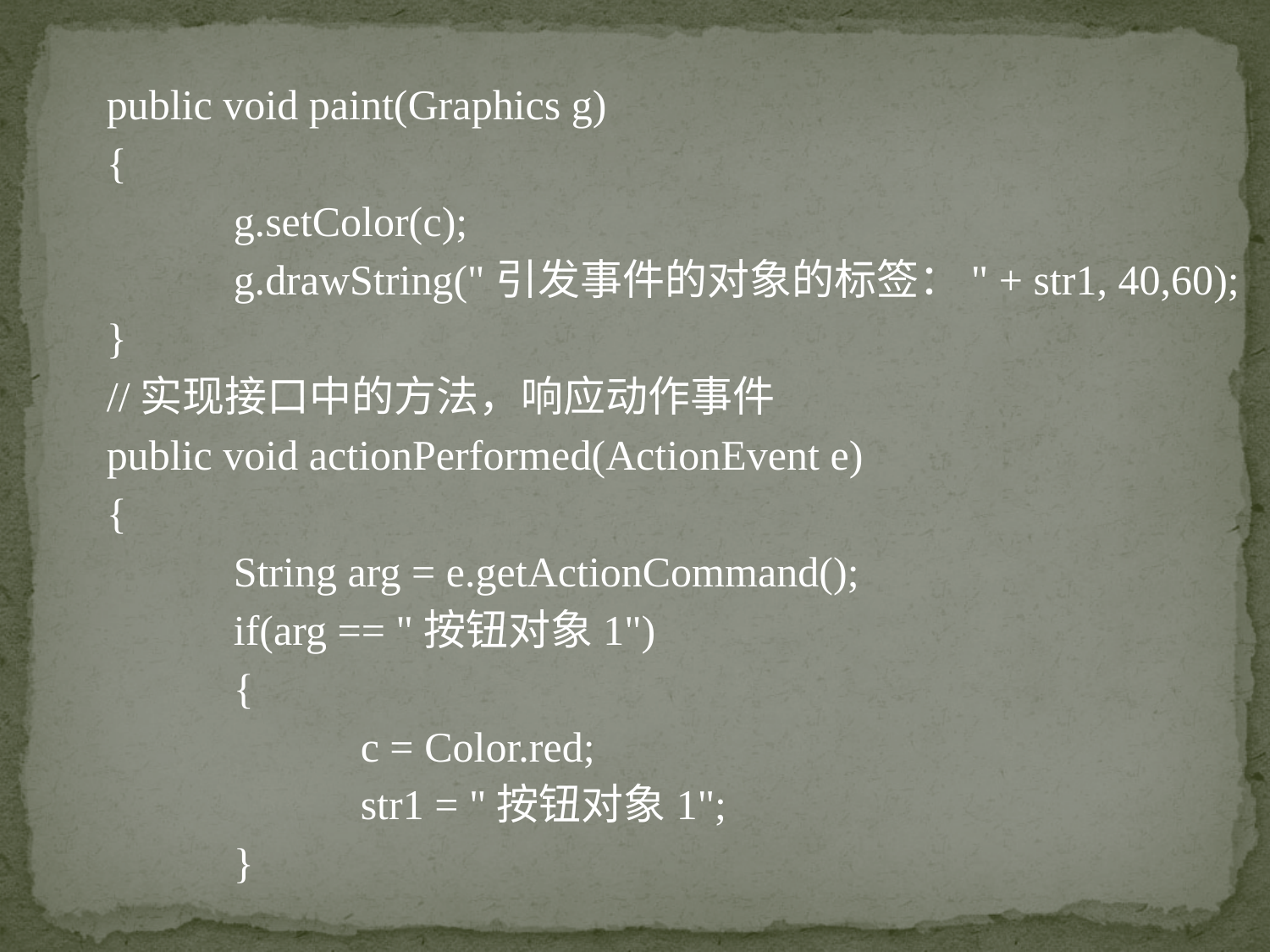

public void paint(Graphics g)
{
	g.setColor(c);
	g.drawString("引发事件的对象的标签：" + str1, 40,60);
}
//实现接口中的方法，响应动作事件
public void actionPerformed(ActionEvent e)
{
	String arg = e.getActionCommand();
	if(arg == "按钮对象1")
	{
		c = Color.red;
		str1 = "按钮对象1";
	}